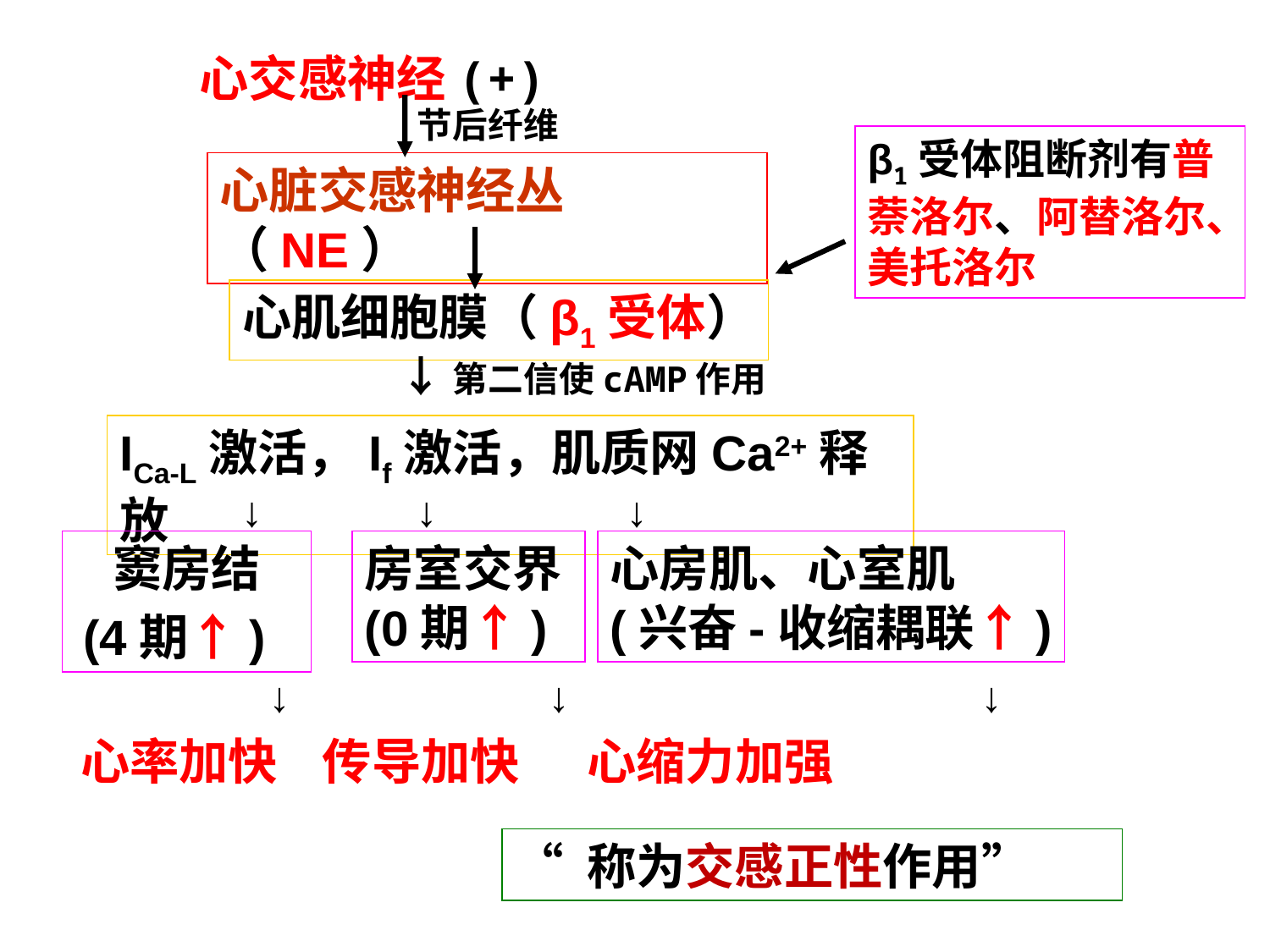

心交感神经(+)

节后纤维
β1受体阻断剂有普萘洛尔、阿替洛尔、美托洛尔
心脏交感神经丛（NE）

心肌细胞膜（β1受体）
↓第二信使cAMP作用
ICa-L激活，If激活，肌质网Ca2+释放
↓             ↓                ↓
窦房结
(4期↑)
房室交界
(0期↑)
心房肌、心室肌
(兴奋-收缩耦联↑)
↓          ↓                ↓
 心率加快    传导加快      心缩力加强
“ 称为交感正性作用”